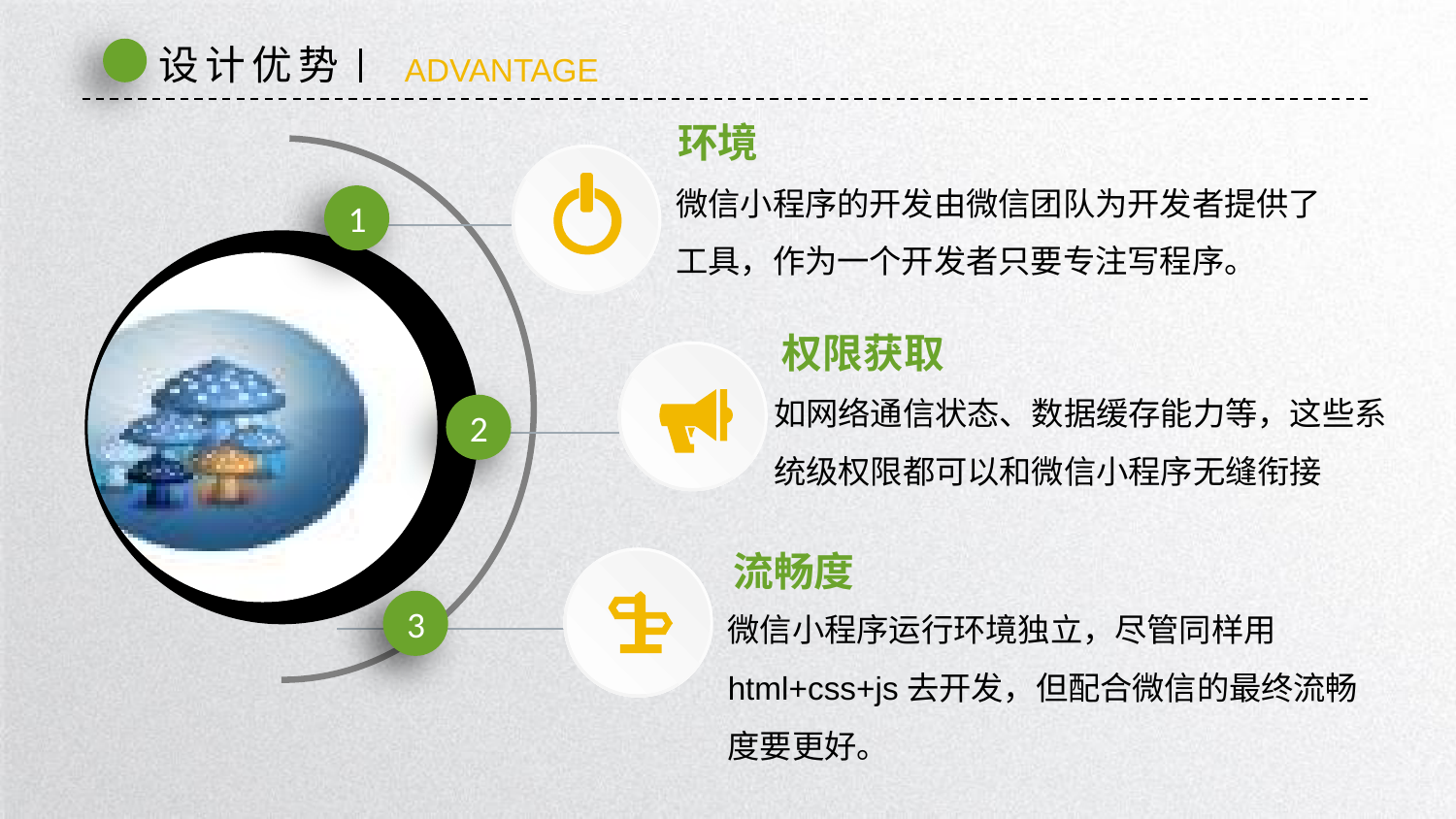

设计优势

ADVANTAGE
环境

微信小程序的开发由微信团队为开发者提供了工具，作为一个开发者只要专注写程序。
1

权限获取

如网络通信状态、数据缓存能力等，这些系统级权限都可以和微信小程序无缝衔接
2
流畅度

微信小程序运行环境独立，尽管同样用html+css+js去开发，但配合微信的最终流畅度要更好。
3
延时符